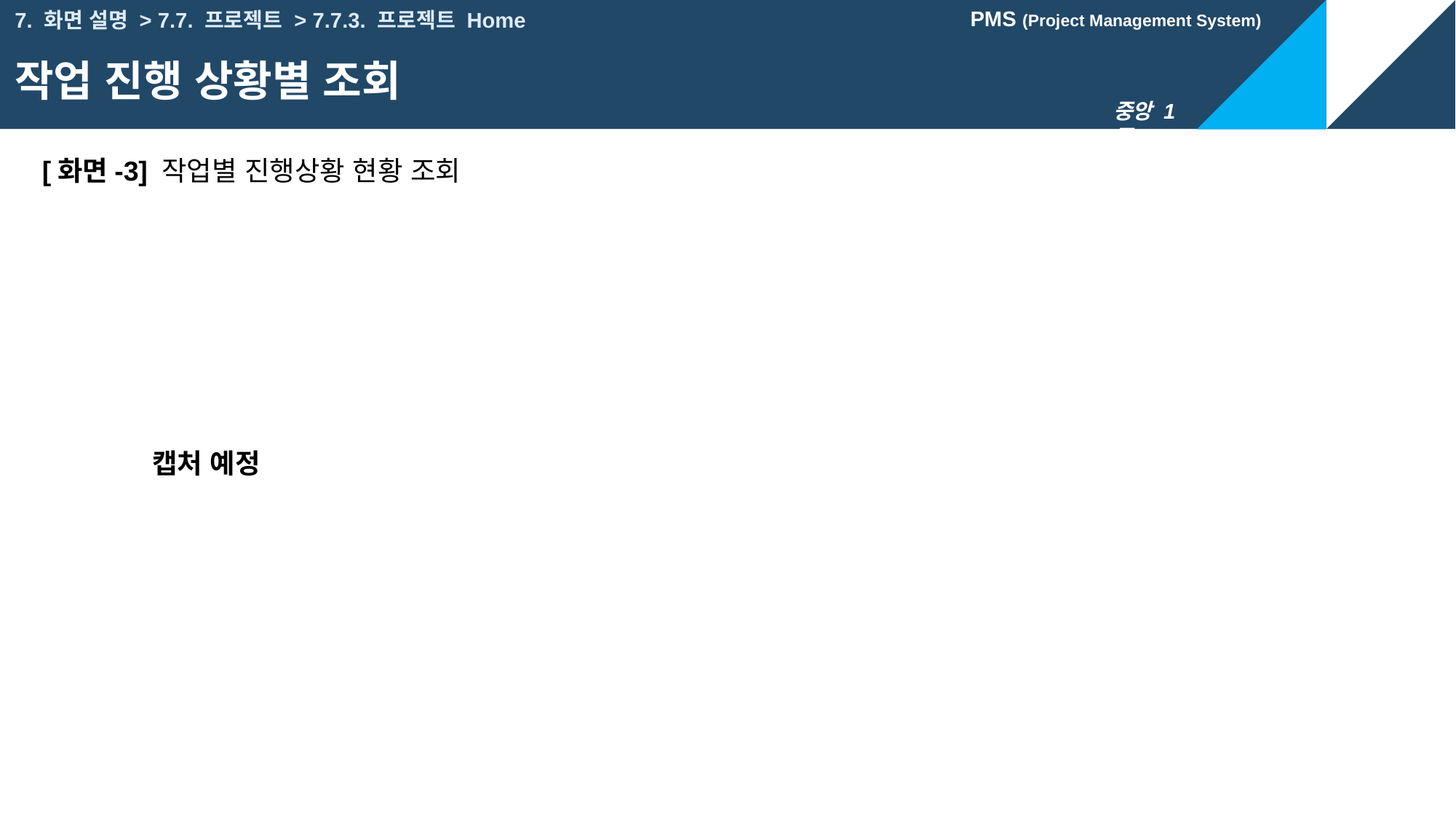

7. 화면 설명 > 7.7. 프로젝트 > 7.7.3. 프로젝트 Home
작업 진행 상황별 조회
[화면-3] 작업별 진행상황 현황 조회
캡처 예정